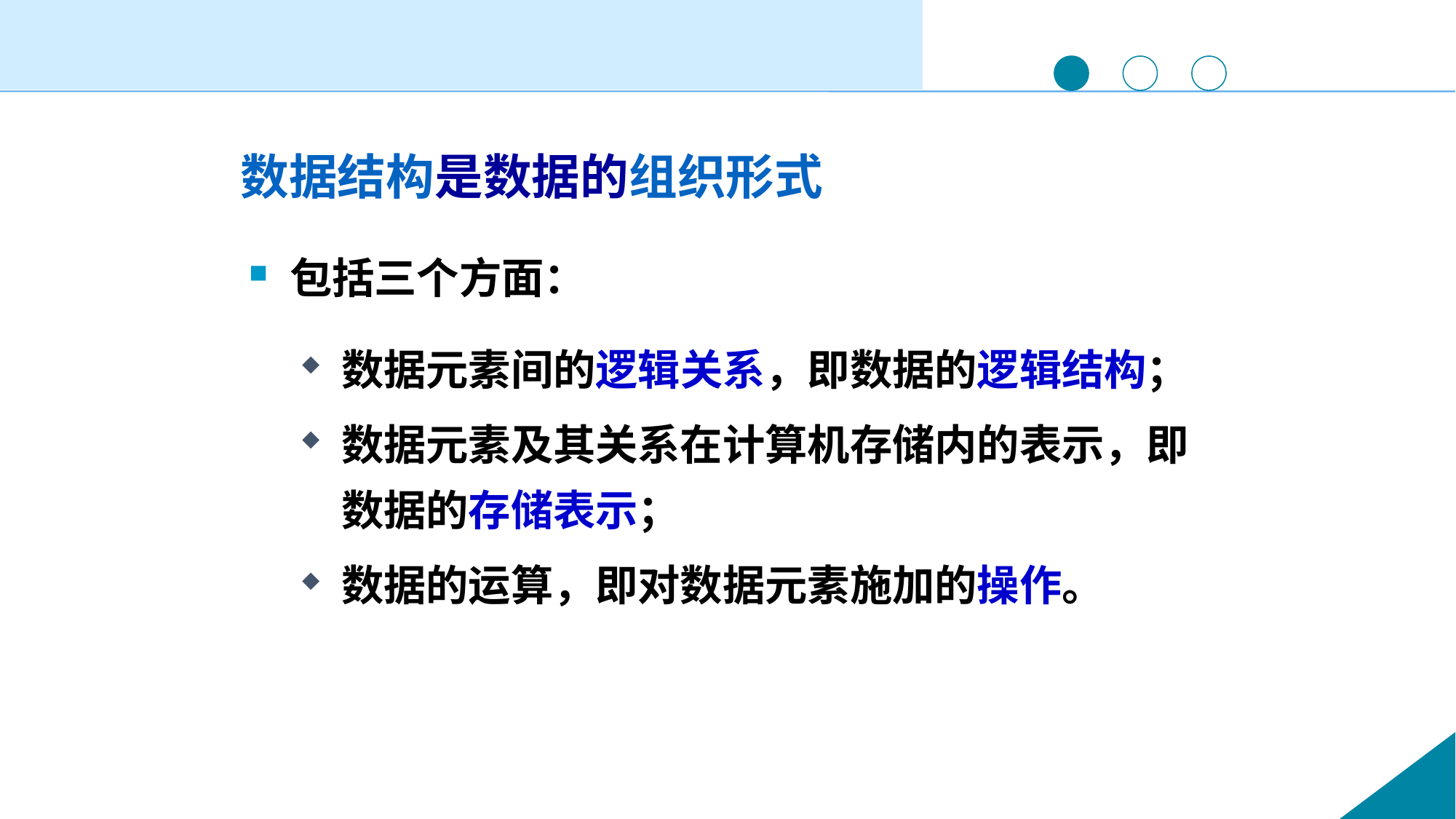

#

数据结构是数据的组织形式
包括三个方面：
数据元素间的逻辑关系，即数据的逻辑结构；
数据元素及其关系在计算机存储内的表示，即数据的存储表示；
数据的运算，即对数据元素施加的操作。